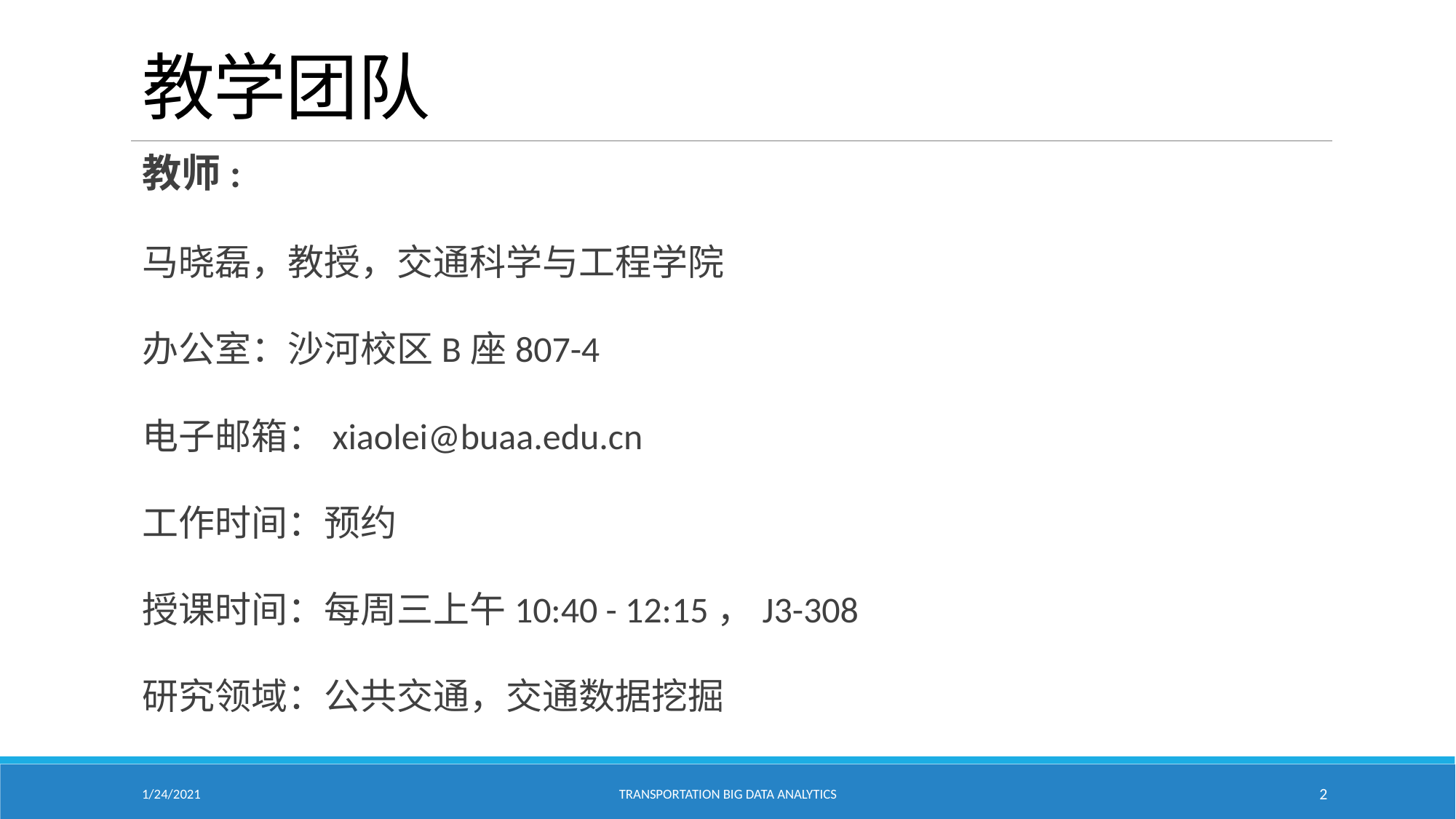

# 教学团队
教师:
马晓磊，教授，交通科学与工程学院
办公室：沙河校区B座807-4
电子邮箱：xiaolei@buaa.edu.cn
工作时间：预约
授课时间：每周三上午10:40 - 12:15，J3-308
研究领域：公共交通，交通数据挖掘
1/24/2021
Transportation Big Data Analytics
2